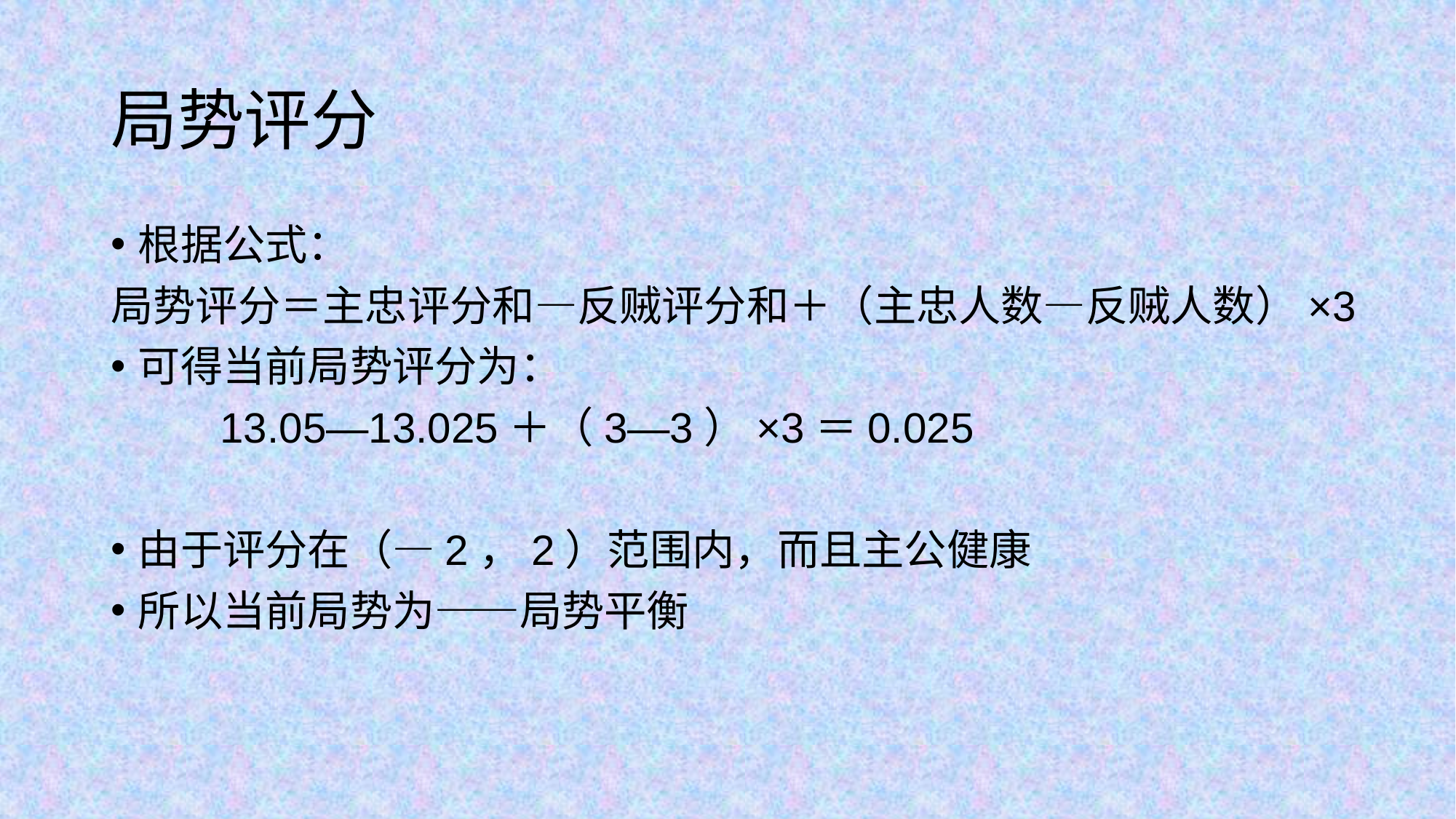

# 局势评分
根据公式：
局势评分＝主忠评分和―反贼评分和＋（主忠人数―反贼人数）×3
可得当前局势评分为：
	13.05―13.025＋（3―3）×3＝0.025

由于评分在（―2，2）范围内，而且主公健康
所以当前局势为——局势平衡